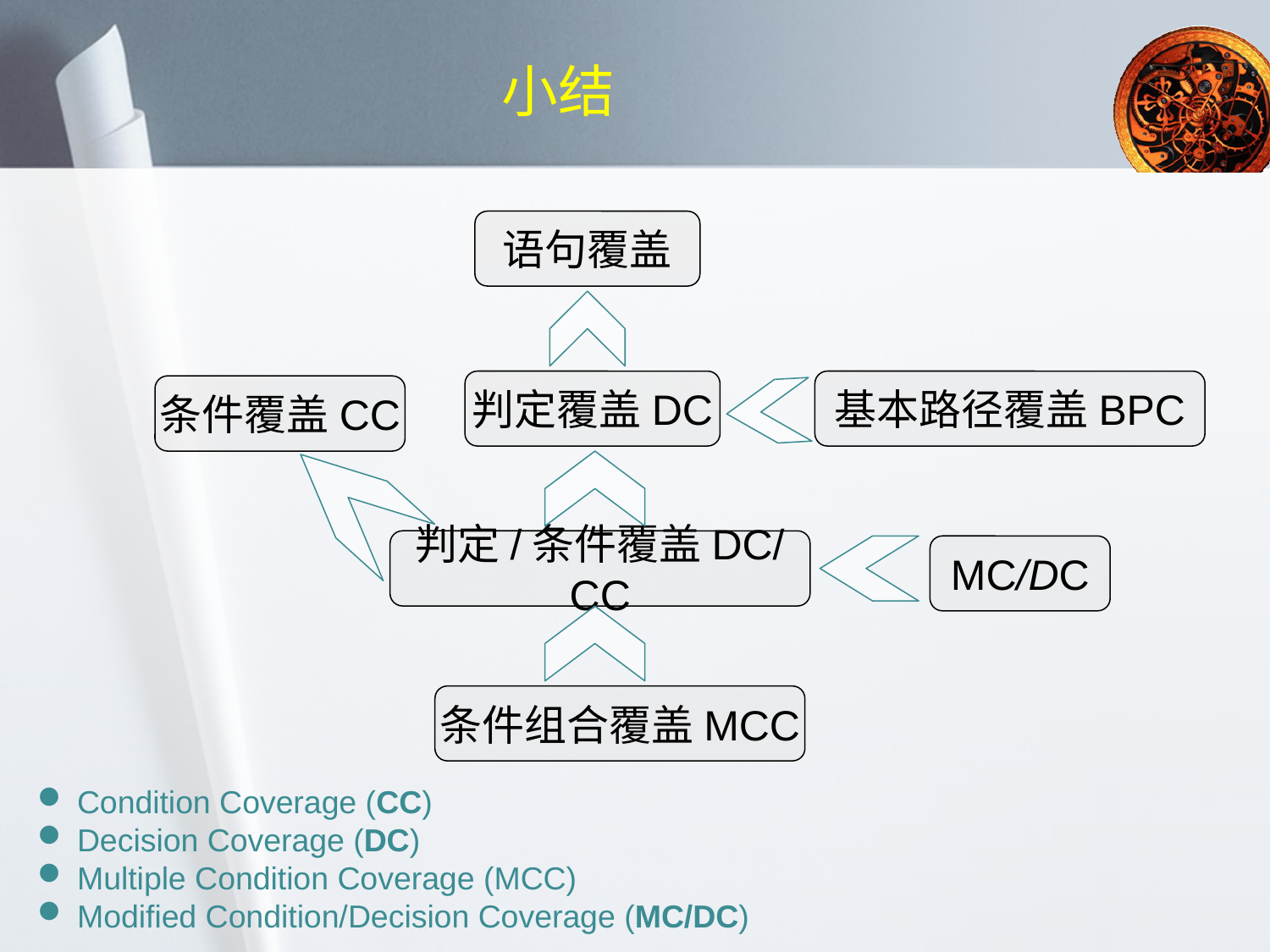

# 小结
语句覆盖

判定覆盖DC
基本路径覆盖BPC
条件覆盖CC

判定/条件覆盖DC/CC

MC/DC

条件组合覆盖MCC
Condition Coverage (CC)
Decision Coverage (DC)
Multiple Condition Coverage (MCC)
Modiﬁed Condition/Decision Coverage (MC/DC)